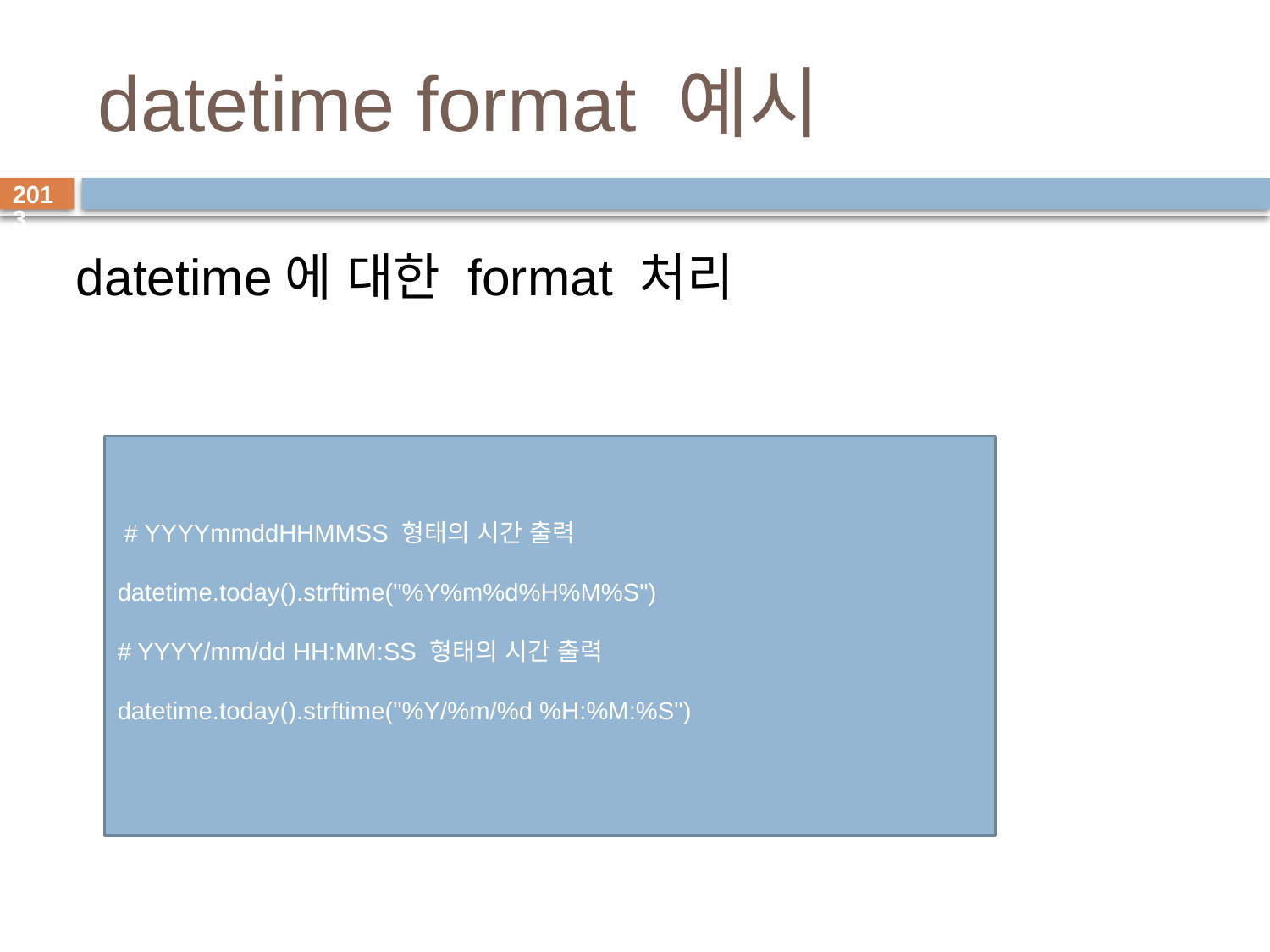

# datetime format 예시
2013
datetime에 대한 format 처리
 # YYYYmmddHHMMSS 형태의 시간 출력

datetime.today().strftime("%Y%m%d%H%M%S")

# YYYY/mm/dd HH:MM:SS 형태의 시간 출력

datetime.today().strftime("%Y/%m/%d %H:%M:%S")